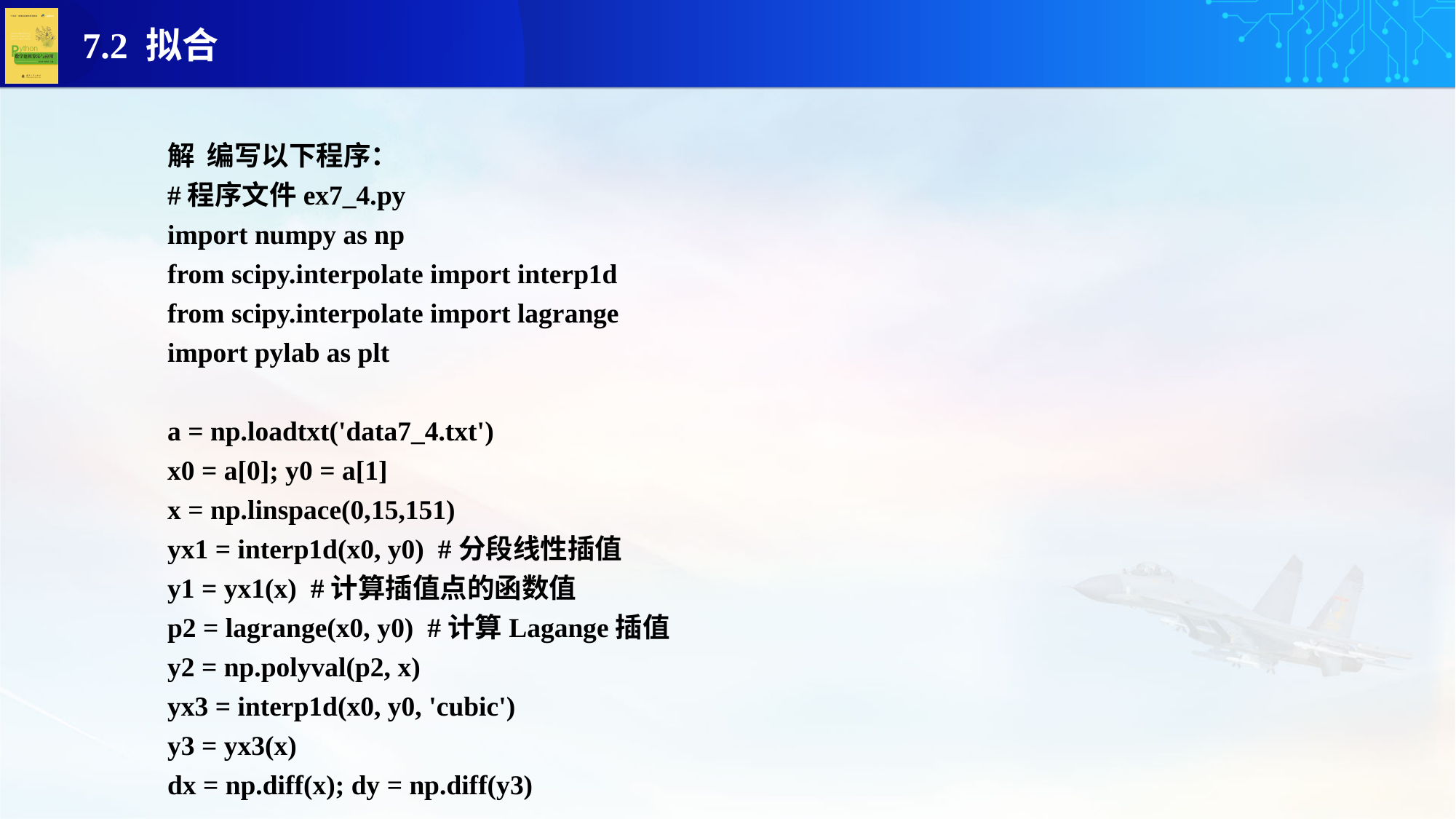

解  编写以下程序：
#程序文件ex7_4.py
import numpy as np
from scipy.interpolate import interp1d
from scipy.interpolate import lagrange
import pylab as plt

a = np.loadtxt('data7_4.txt')
x0 = a[0]; y0 = a[1]
x = np.linspace(0,15,151)
yx1 = interp1d(x0, y0)  #分段线性插值
y1 = yx1(x)  #计算插值点的函数值
p2 = lagrange(x0, y0)  #计算Lagange插值
y2 = np.polyval(p2, x)
yx3 = interp1d(x0, y0, 'cubic')
y3 = yx3(x)
dx = np.diff(x); dy = np.diff(y3)